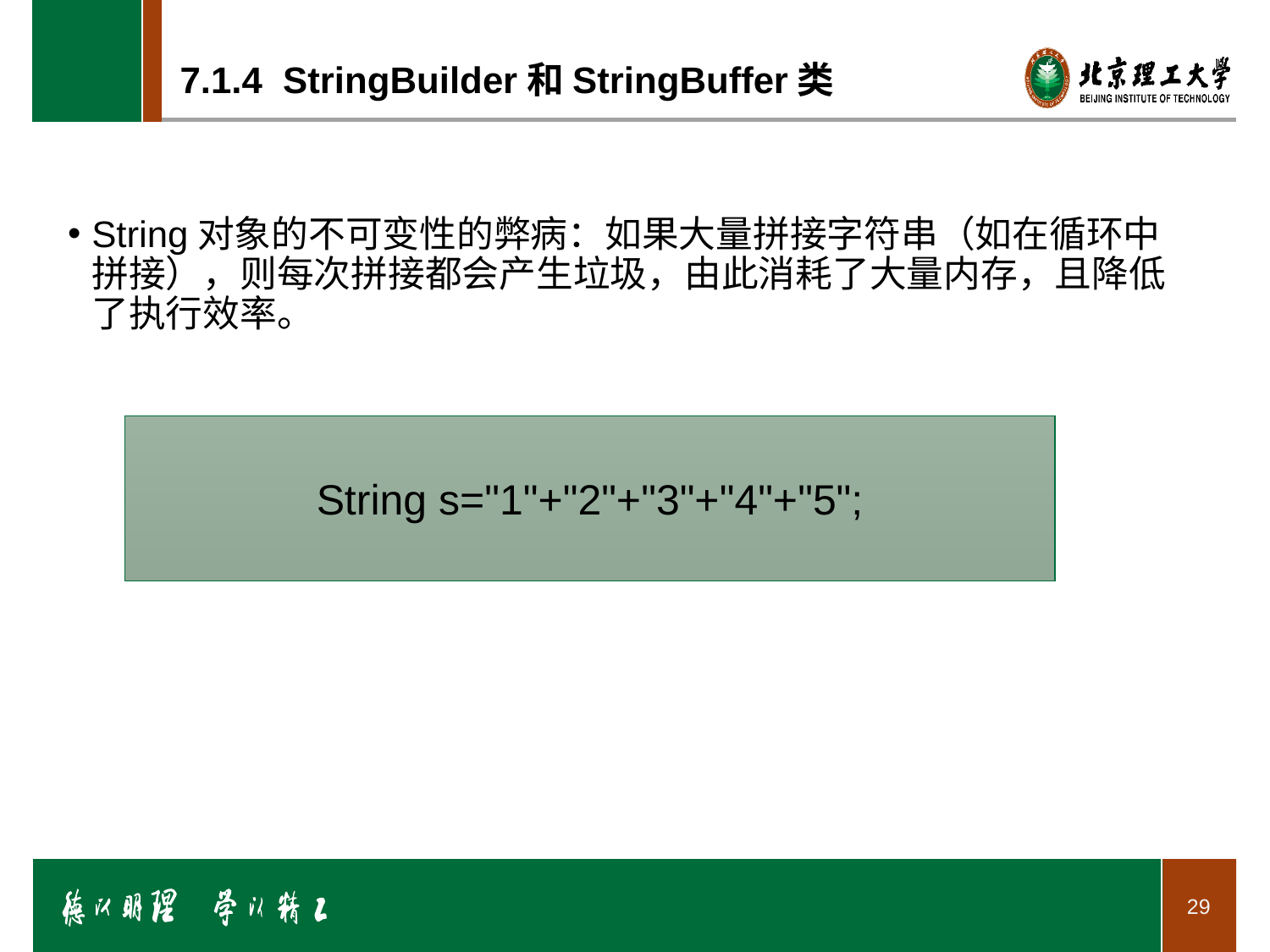

# 7.1.4  StringBuilder和StringBuffer类
String对象的不可变性的弊病：如果大量拼接字符串（如在循环中拼接），则每次拼接都会产生垃圾，由此消耗了大量内存，且降低了执行效率。

String s="1"+"2"+"3"+"4"+"5";